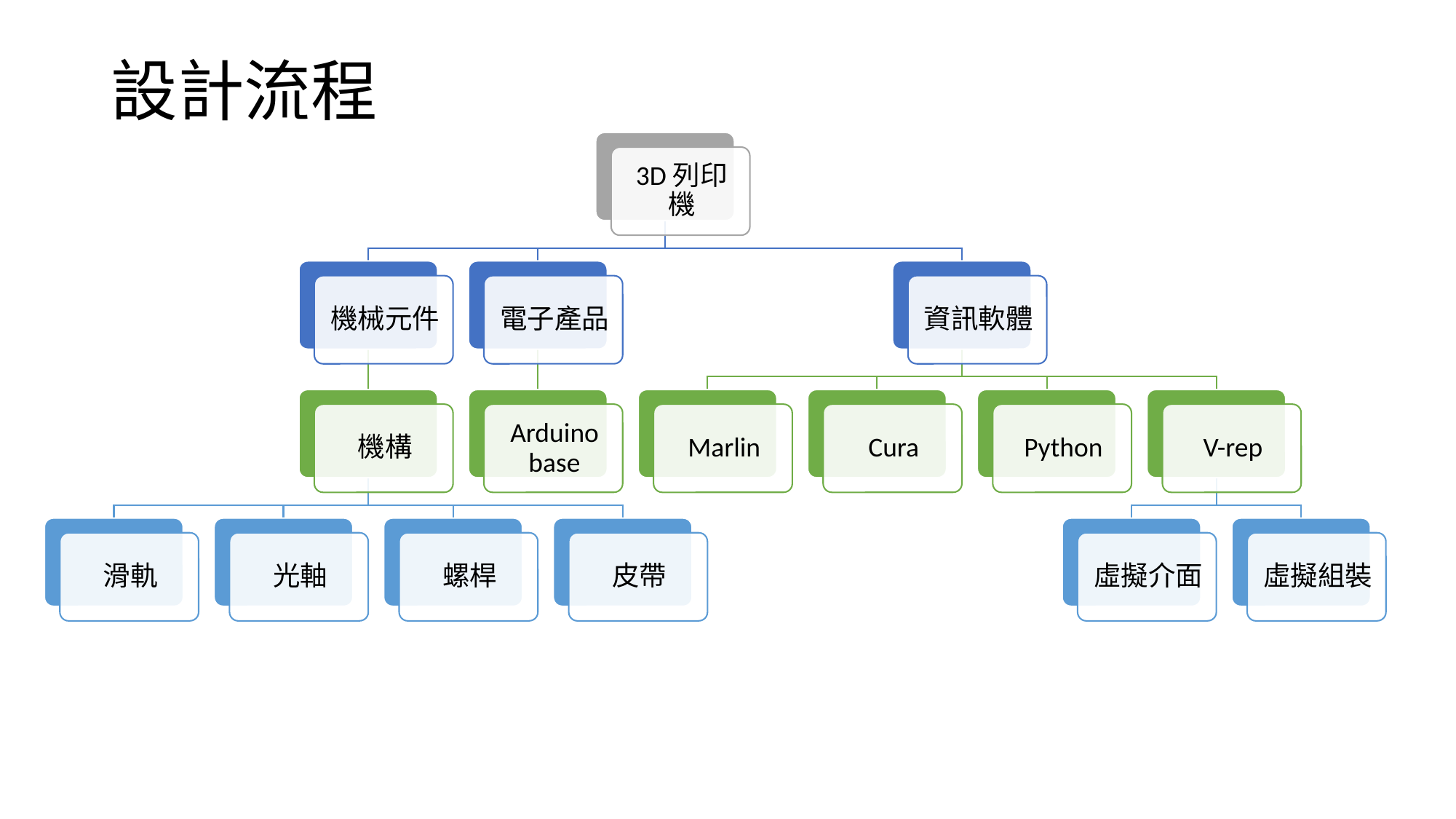

# 設計流程
3D列印機
機械元件
機構
滑軌
光軸
螺桿
皮帶
電子產品
Arduino base
資訊軟體
Marlin
Cura
Python
V-rep
虛擬介面
虛擬組裝